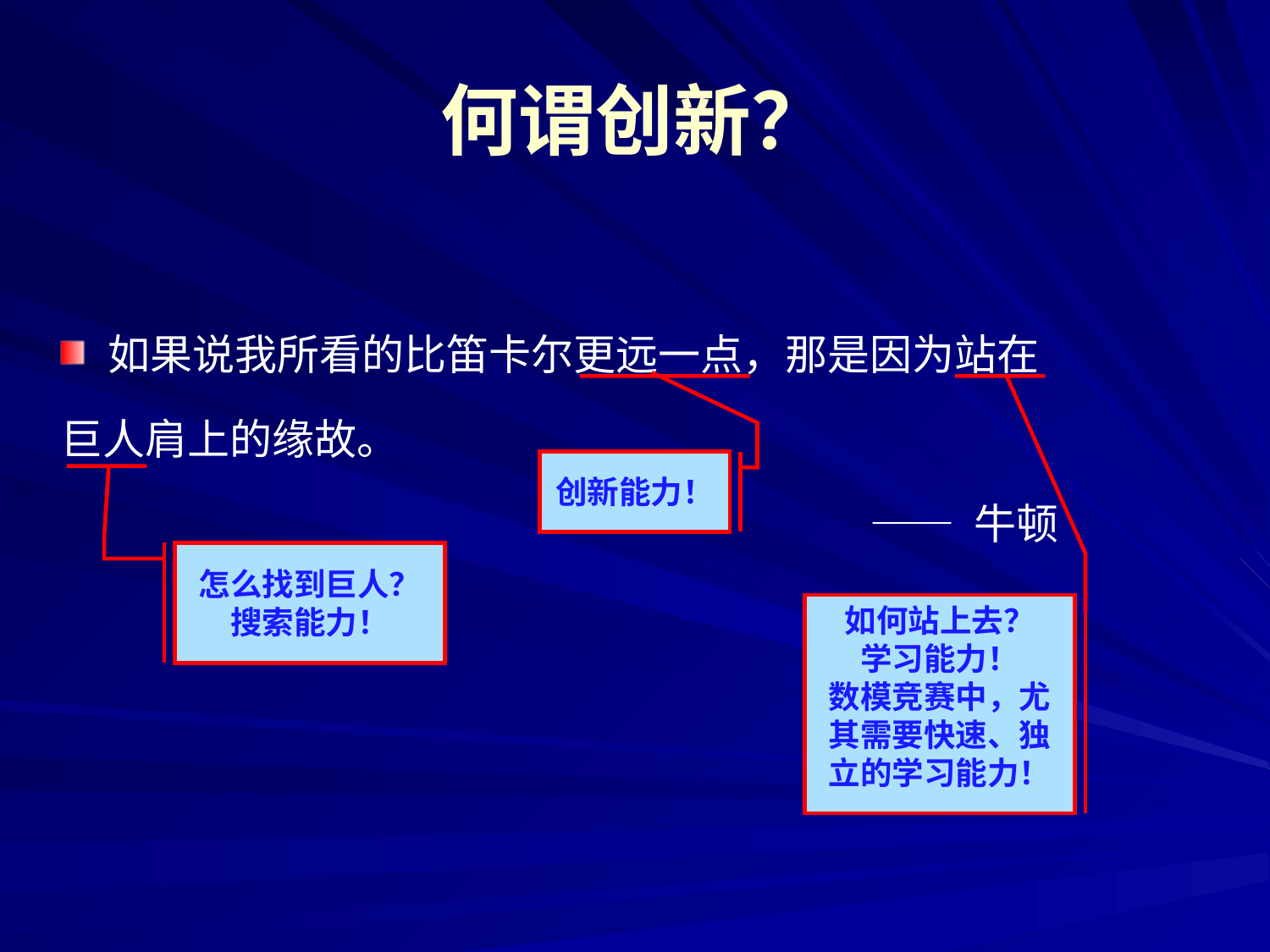

# 何谓创新？
如果说我所看的比笛卡尔更远一点，那是因为站在
巨人肩上的缘故。
							—— 牛顿

创新能力！

怎么找到巨人？
搜索能力！
如何站上去？
学习能力！
数模竞赛中，尤其需要快速、独立的学习能力！

62